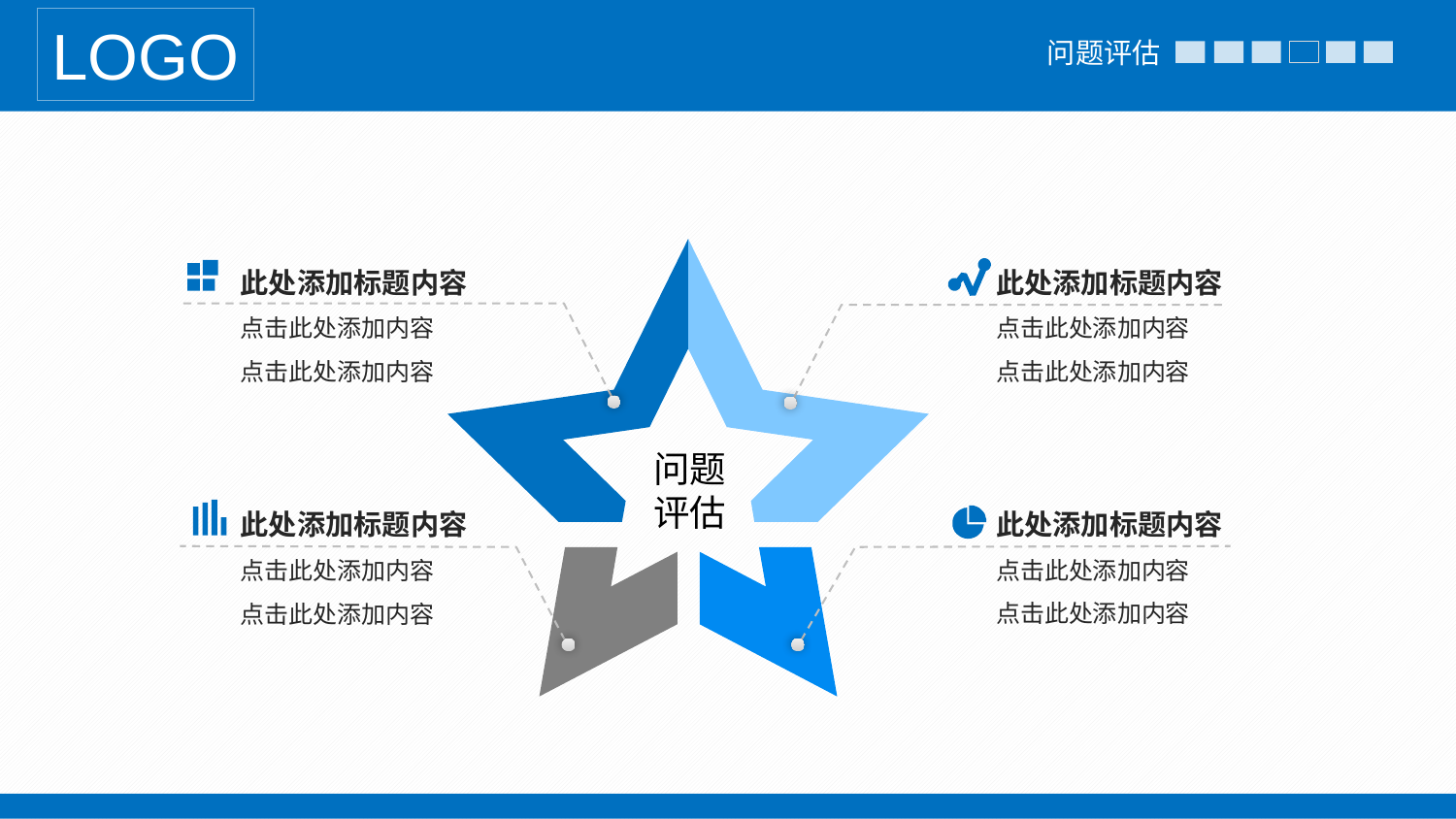

LOGO
问题评估

此处添加标题内容
点击此处添加内容
点击此处添加内容

此处添加标题内容
点击此处添加内容
点击此处添加内容

问题
评估
此处添加标题内容
点击此处添加内容
点击此处添加内容

此处添加标题内容
点击此处添加内容
点击此处添加内容